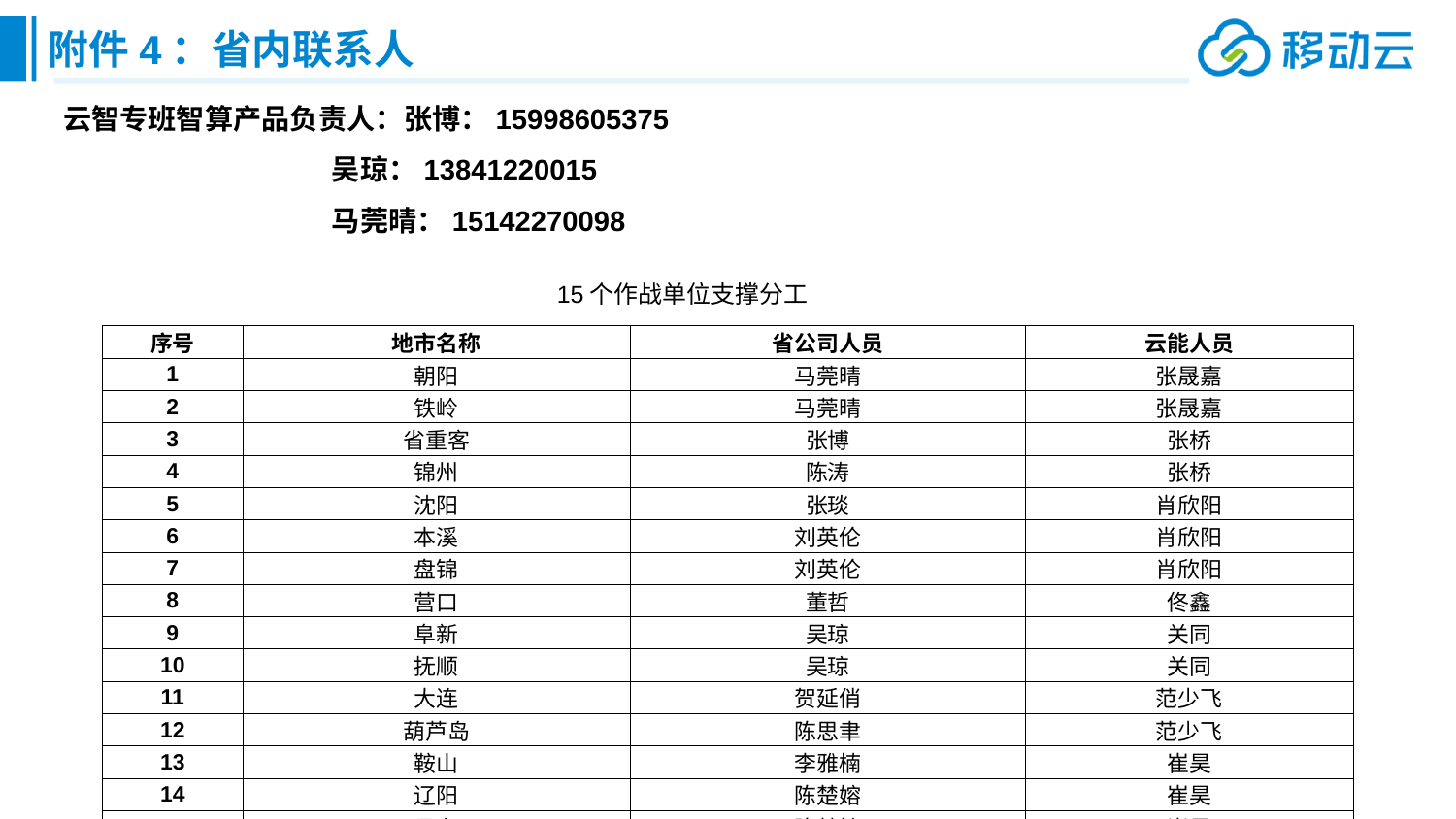

附件4：省内联系人
云智专班智算产品负责人：张博：15998605375
                                        吴琼：13841220015
                                        马莞晴：15142270098
15个作战单位支撑分工
| 序号 | 地市名称 | 省公司人员 | 云能人员 |
| --- | --- | --- | --- |
| 1 | 朝阳 | 马莞晴 | 张晟嘉 |
| 2 | 铁岭 | 马莞晴 | 张晟嘉 |
| 3 | 省重客 | 张博 | 张桥 |
| 4 | 锦州 | 陈涛 | 张桥 |
| 5 | 沈阳 | 张琰 | 肖欣阳 |
| 6 | 本溪 | 刘英伦 | 肖欣阳 |
| 7 | 盘锦 | 刘英伦 | 肖欣阳 |
| 8 | 营口 | 董哲 | 佟鑫 |
| 9 | 阜新 | 吴琼 | 关同 |
| 10 | 抚顺 | 吴琼 | 关同 |
| 11 | 大连 | 贺延俏 | 范少飞 |
| 12 | 葫芦岛 | 陈思聿 | 范少飞 |
| 13 | 鞍山 | 李雅楠 | 崔昊 |
| 14 | 辽阳 | 陈楚嫆 | 崔昊 |
| 15 | 丹东 | 陈楚嫆 | 崔昊 |